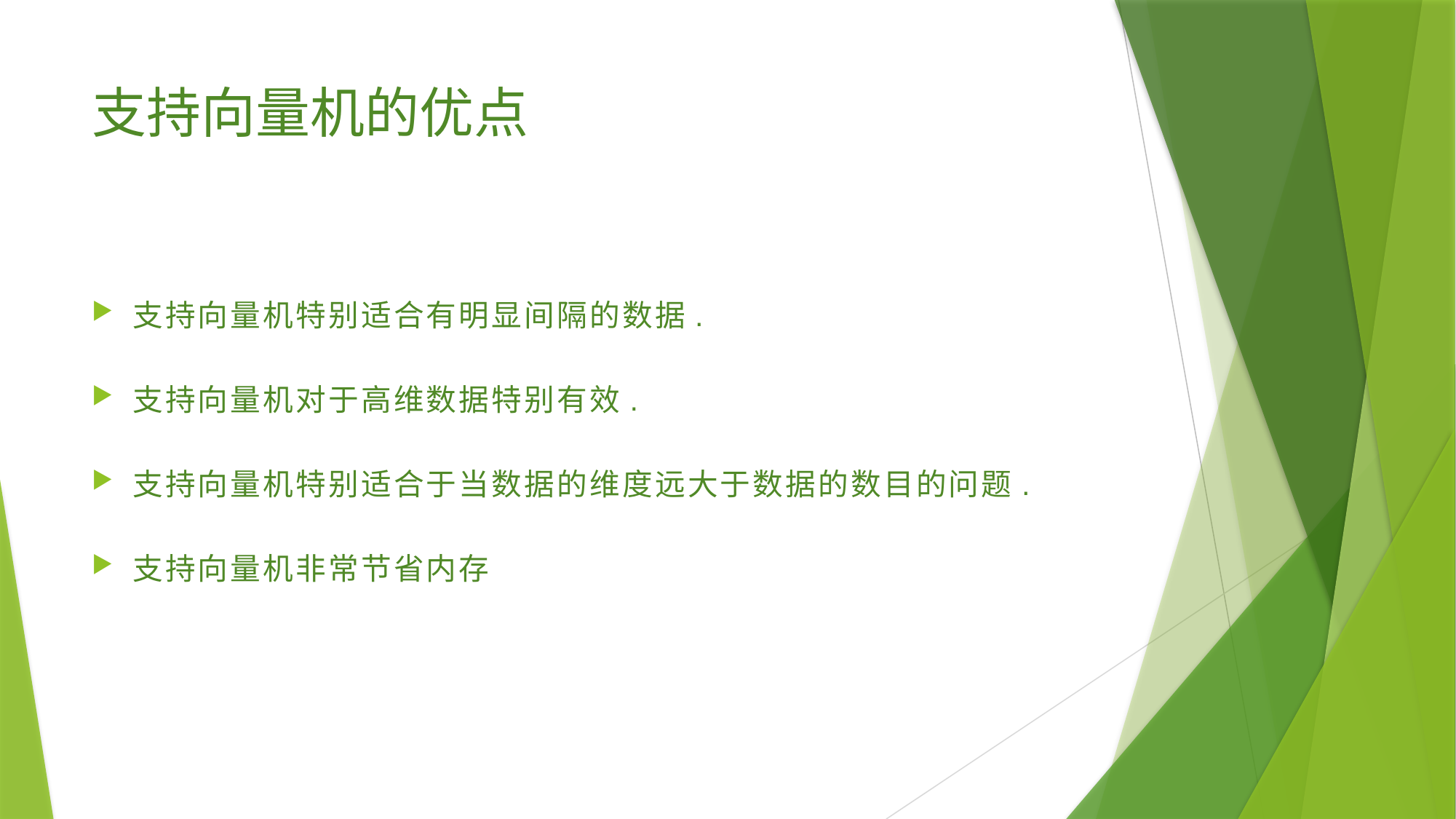

# 支持向量机的优点
支持向量机特别适合有明显间隔的数据.
支持向量机对于高维数据特别有效.
支持向量机特别适合于当数据的维度远大于数据的数目的问题.
支持向量机非常节省内存